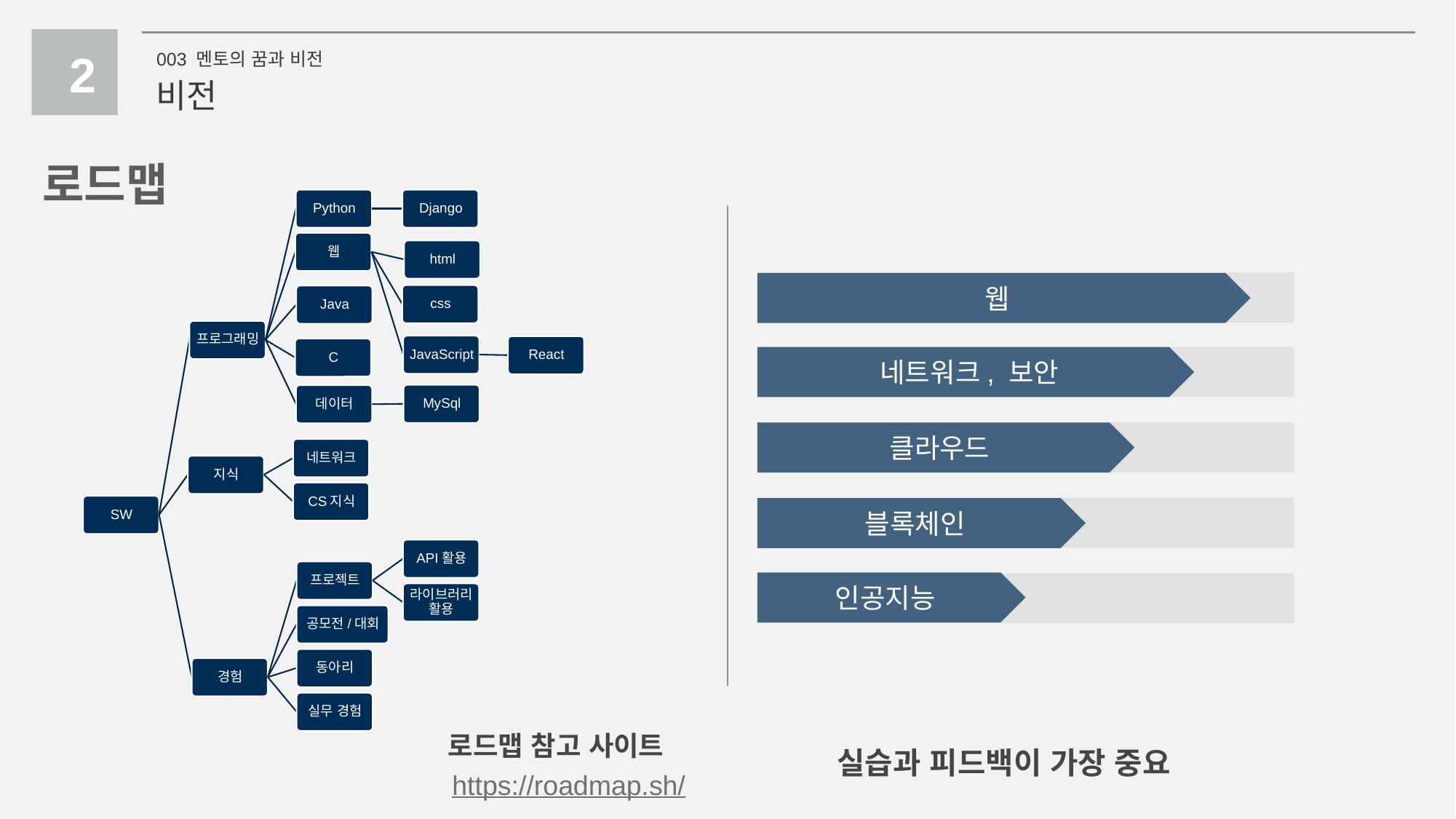

2
003 멘토의 꿈과 비전
비전
로드맵
SW

프로그래밍

Python

Django

웹

html

css

JavaScript

React

데이터

MySql

Java

C

지식

네트워크

CS지식

경험

프로젝트

API활용

라이브러리 활용

공모전/대회

동아리

실무 경험

웹

네트워크, 보안

클라우드

블록체인
인공지능

실습과 피드백이 가장 중요
로드맵 참고 사이트
https://roadmap.sh/